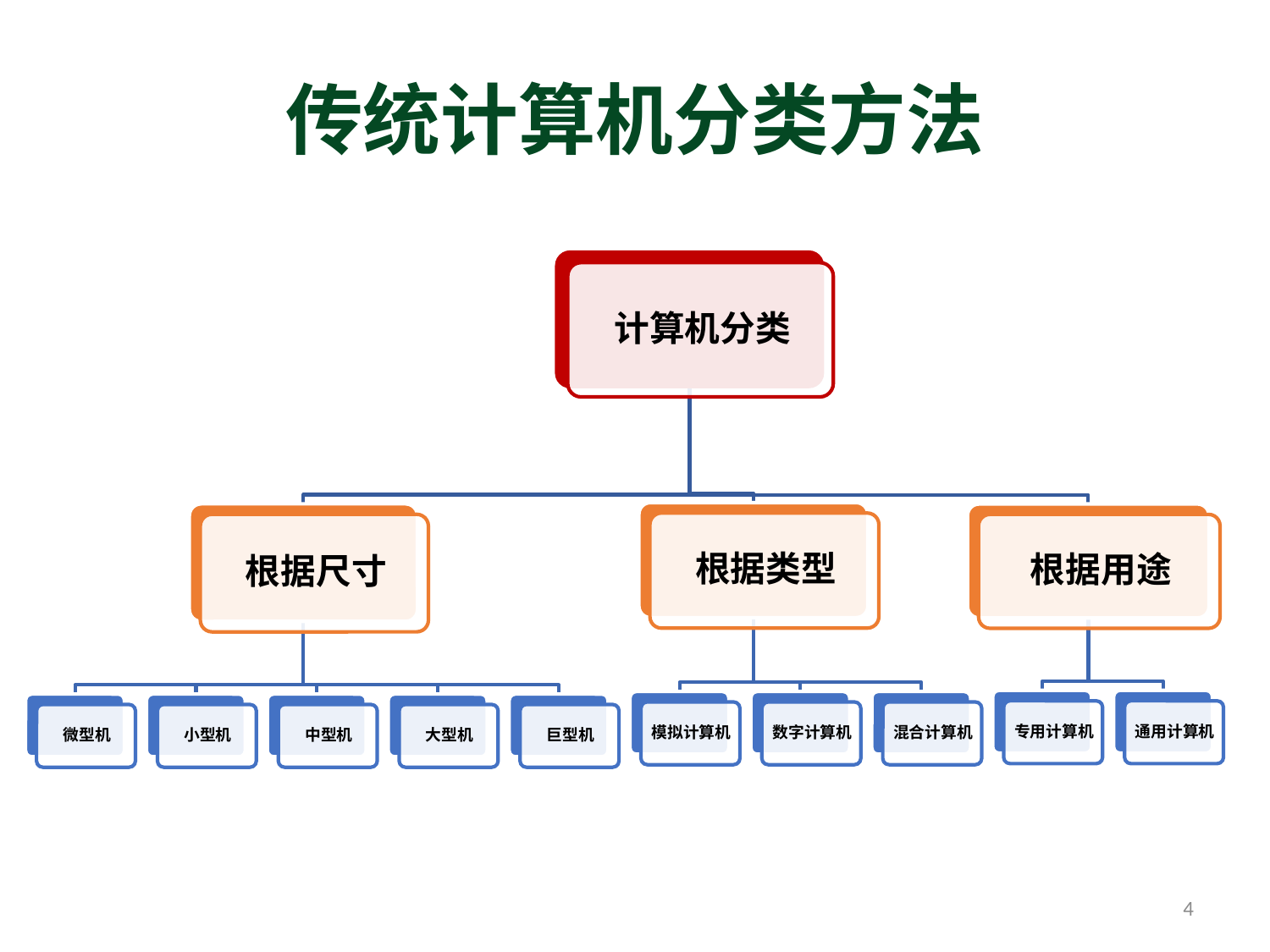

# 传统计算机分类方法
计算机分类
根据尺寸
微型机
小型机
中型机
大型机
巨型机
根据类型
模拟计算机
数字计算机
混合计算机
根据用途
专用计算机
通用计算机
4